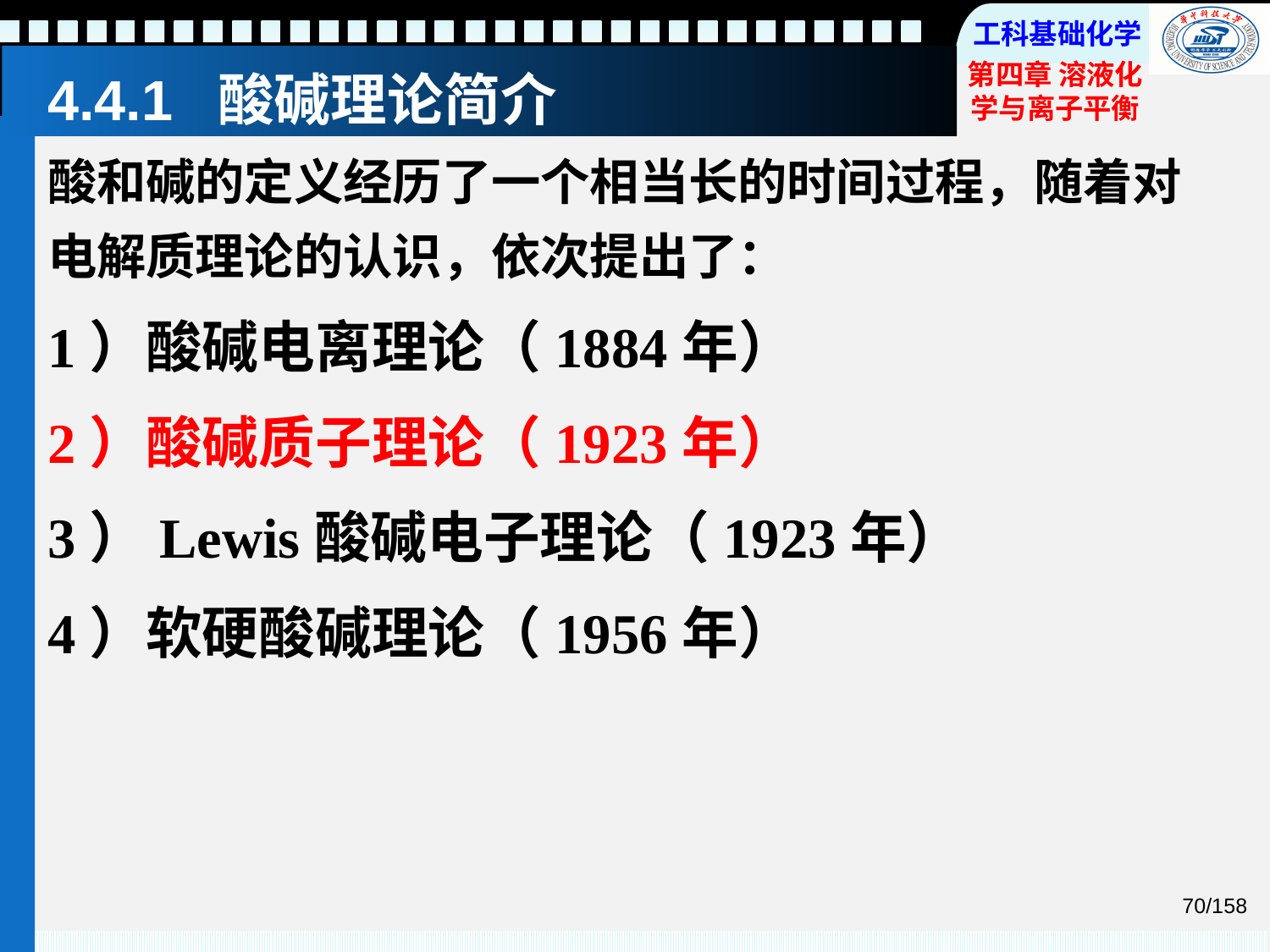

# 4.4.1  酸碱理论简介
酸和碱的定义经历了一个相当长的时间过程，随着对电解质理论的认识，依次提出了：
1）酸碱电离理论（1884年）
2）酸碱质子理论（1923年）
3）Lewis酸碱电子理论（1923年）
4）软硬酸碱理论（1956年）